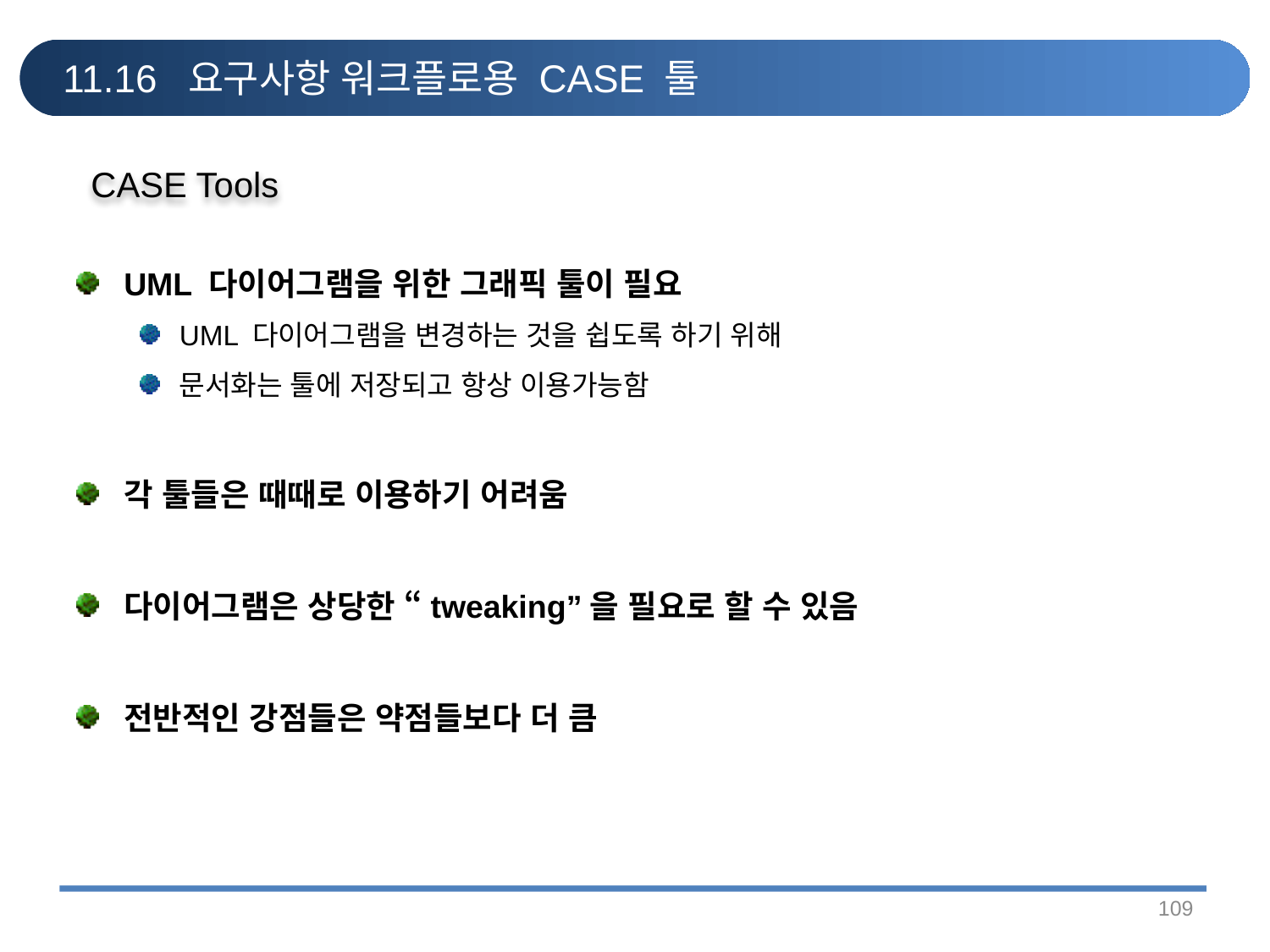

# 11.16  요구사항 워크플로용 CASE 툴
CASE Tools
UML 다이어그램을 위한 그래픽 툴이 필요
UML 다이어그램을 변경하는 것을 쉽도록 하기 위해
문서화는 툴에 저장되고 항상 이용가능함

각 툴들은 때때로 이용하기 어려움

다이어그램은 상당한 “tweaking”을 필요로 할 수 있음

전반적인 강점들은 약점들보다 더 큼

109